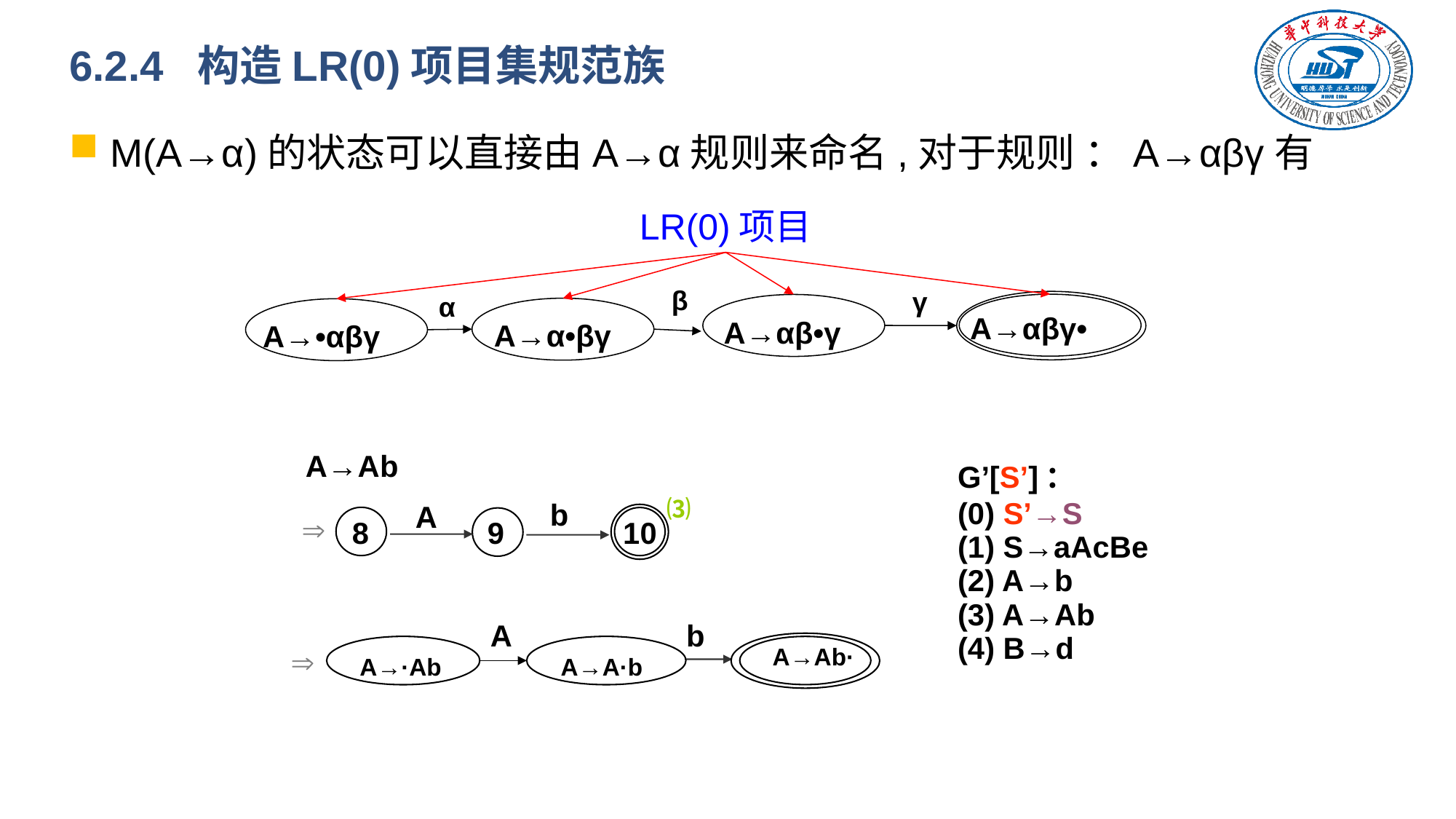

# 6.2.4  构造LR(0)项目集规范族
M(A→α)的状态可以直接由A→α规则来命名,对于规则 ：A→αβγ有
LR(0)项目
β
γ
α

A→αβγ•

A→αβ•γ
A→α•βγ
A→•αβγ
A→Ab
| G’[S’]： (0) S’→S (1) S→aAcBe (2) A→b (3) A→Ab (4) B→d |
| --- |
⑶
b
A

⇒

8

9
10

b
A

A→Ab·

A→·Ab
A→A·b
⇒

34